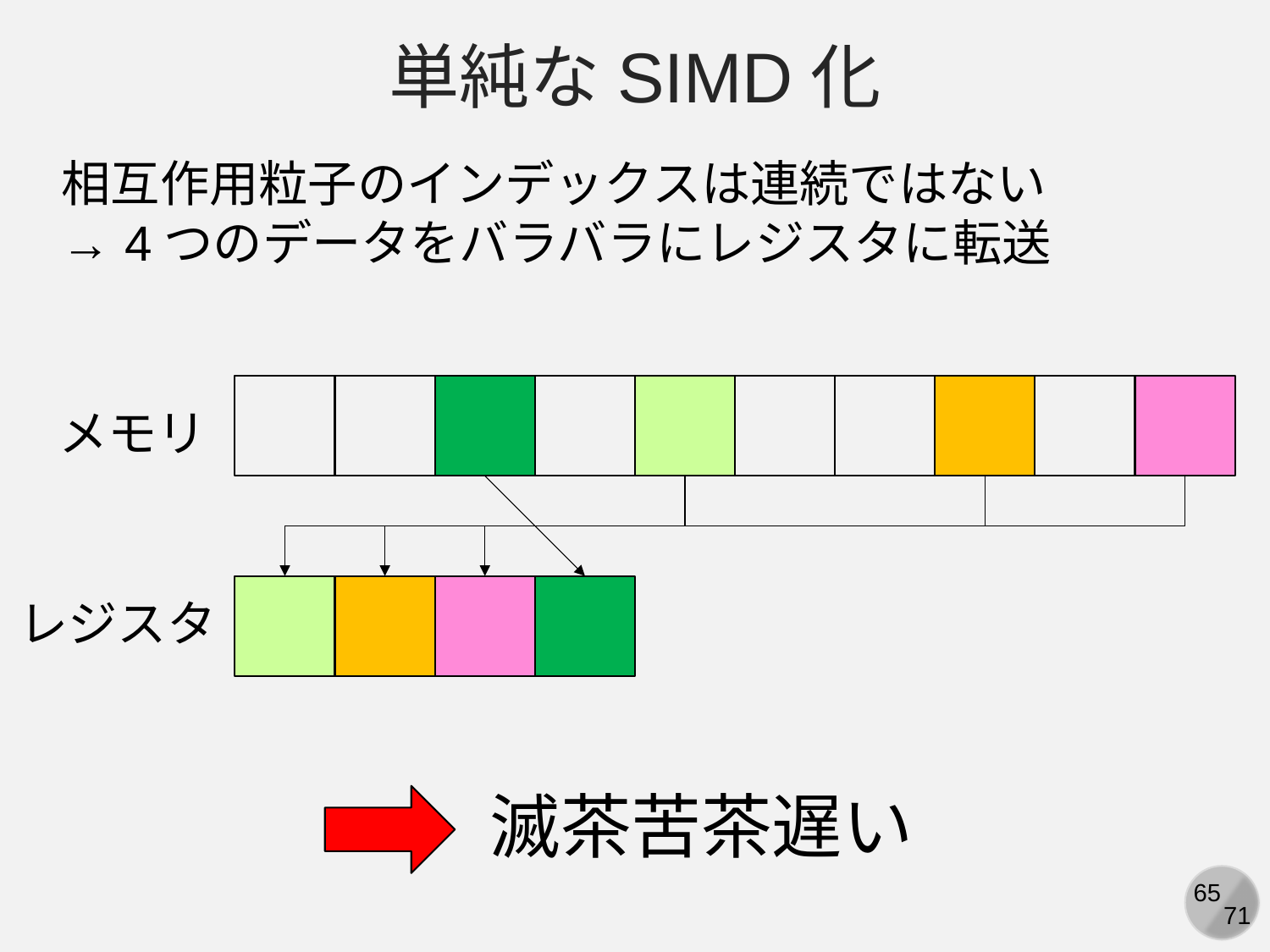

単純なSIMD化
相互作用粒子のインデックスは連続ではない
→ 4つのデータをバラバラにレジスタに転送

メモリ

レジスタ
滅茶苦茶遅い